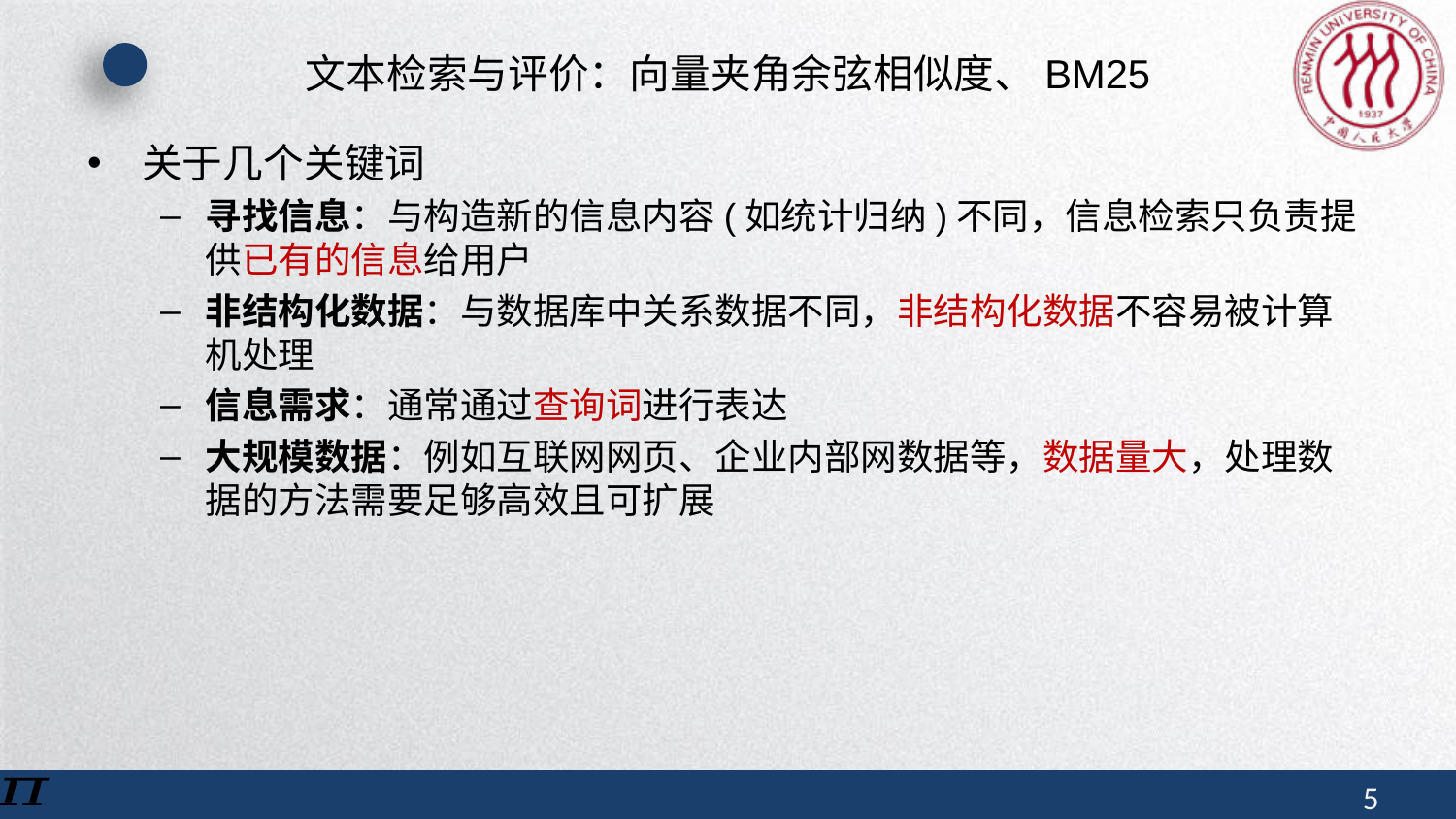

# 文本检索与评价：向量夹角余弦相似度、BM25
关于几个关键词
寻找信息：与构造新的信息内容(如统计归纳)不同，信息检索只负责提供已有的信息给用户
非结构化数据：与数据库中关系数据不同，非结构化数据不容易被计算机处理
信息需求：通常通过查询词进行表达
大规模数据：例如互联网网页、企业内部网数据等，数据量大，处理数据的方法需要足够高效且可扩展